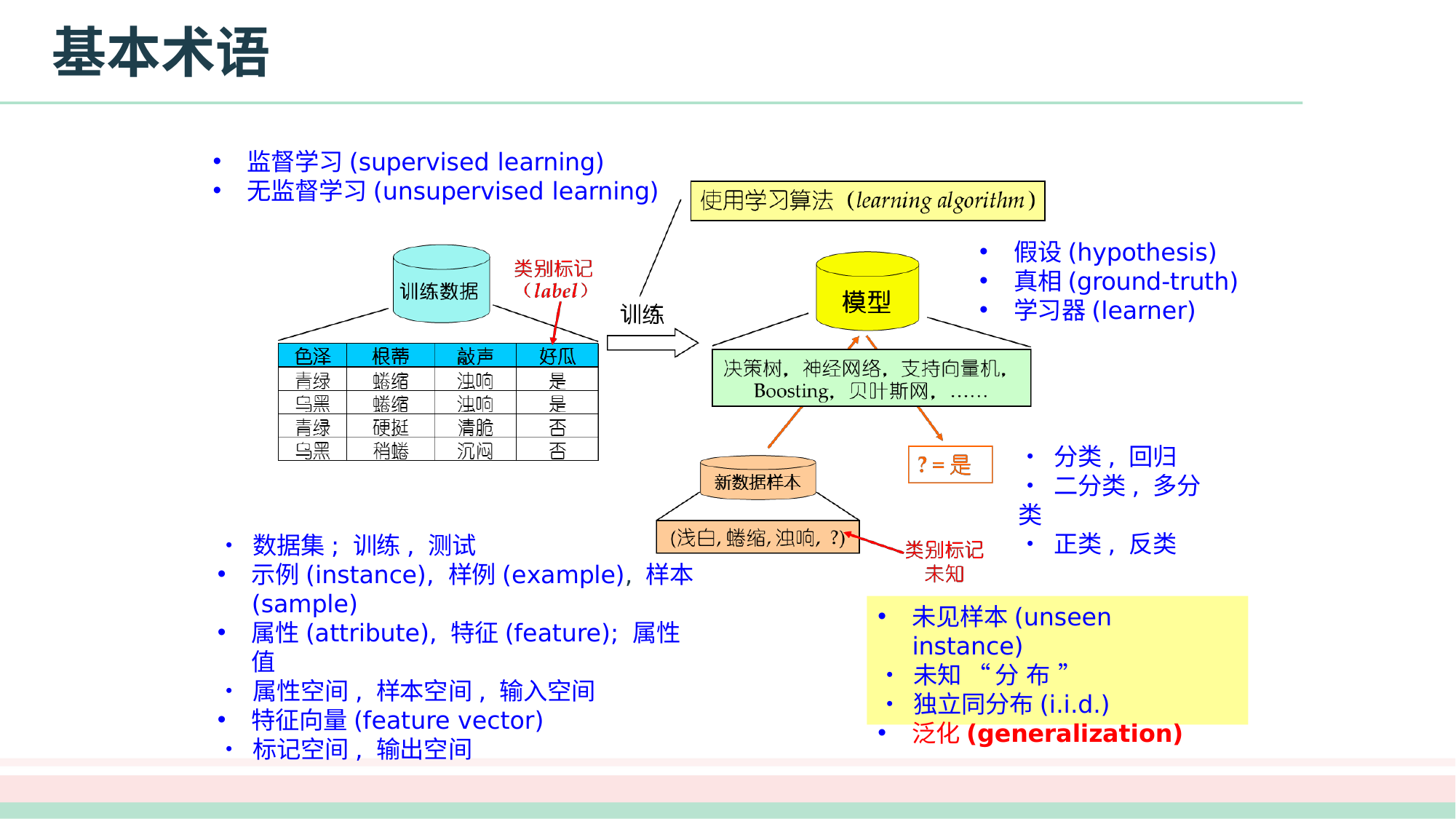

# 基本术语

监督学习(supervised learning)
无监督学习(unsupervised learning)

假设(hypothesis)
真相(ground-truth)
学习器(learner)
•	分类, 回归
•	二分类, 多分类
•	正类, 反类
•	数据集; 训练, 测试
示例(instance), 样例(example), 样本(sample)
属性(attribute), 特征(feature); 属性值
•	属性空间, 样本空间, 输入空间
特征向量(feature vector)
•	标记空间, 输出空间

未见样本(unseen instance)
•	未知“分布”
•	独立同分布(i.i.d.)
泛化(generalization)